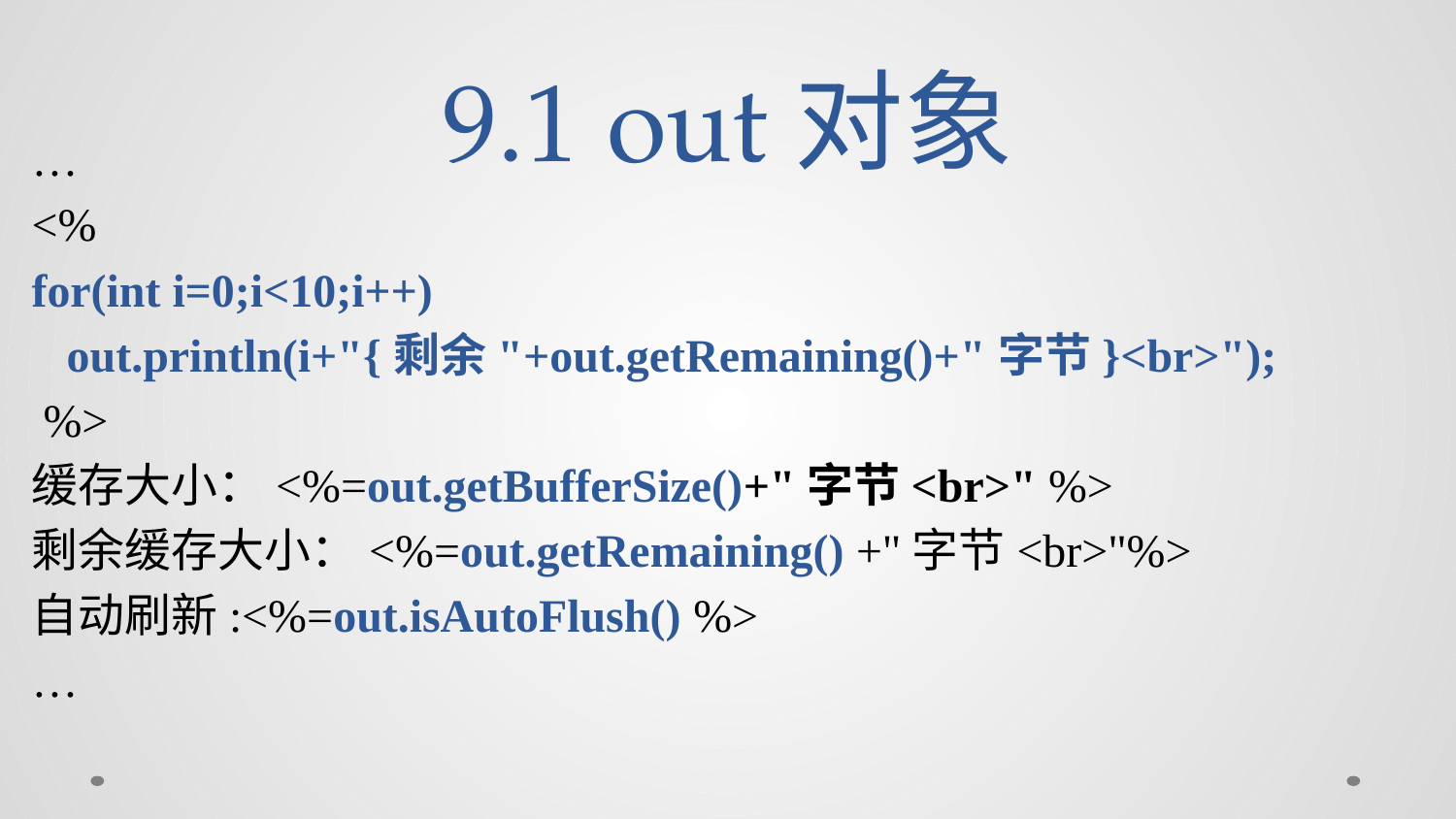

# 9.1 out对象
…
<%
for(int i=0;i<10;i++)
   out.println(i+"{剩余"+out.getRemaining()+"字节}<br>");
 %>
缓存大小：<%=out.getBufferSize()+"字节<br>" %>
剩余缓存大小：<%=out.getRemaining() +"字节<br>"%>
自动刷新:<%=out.isAutoFlush() %>
…